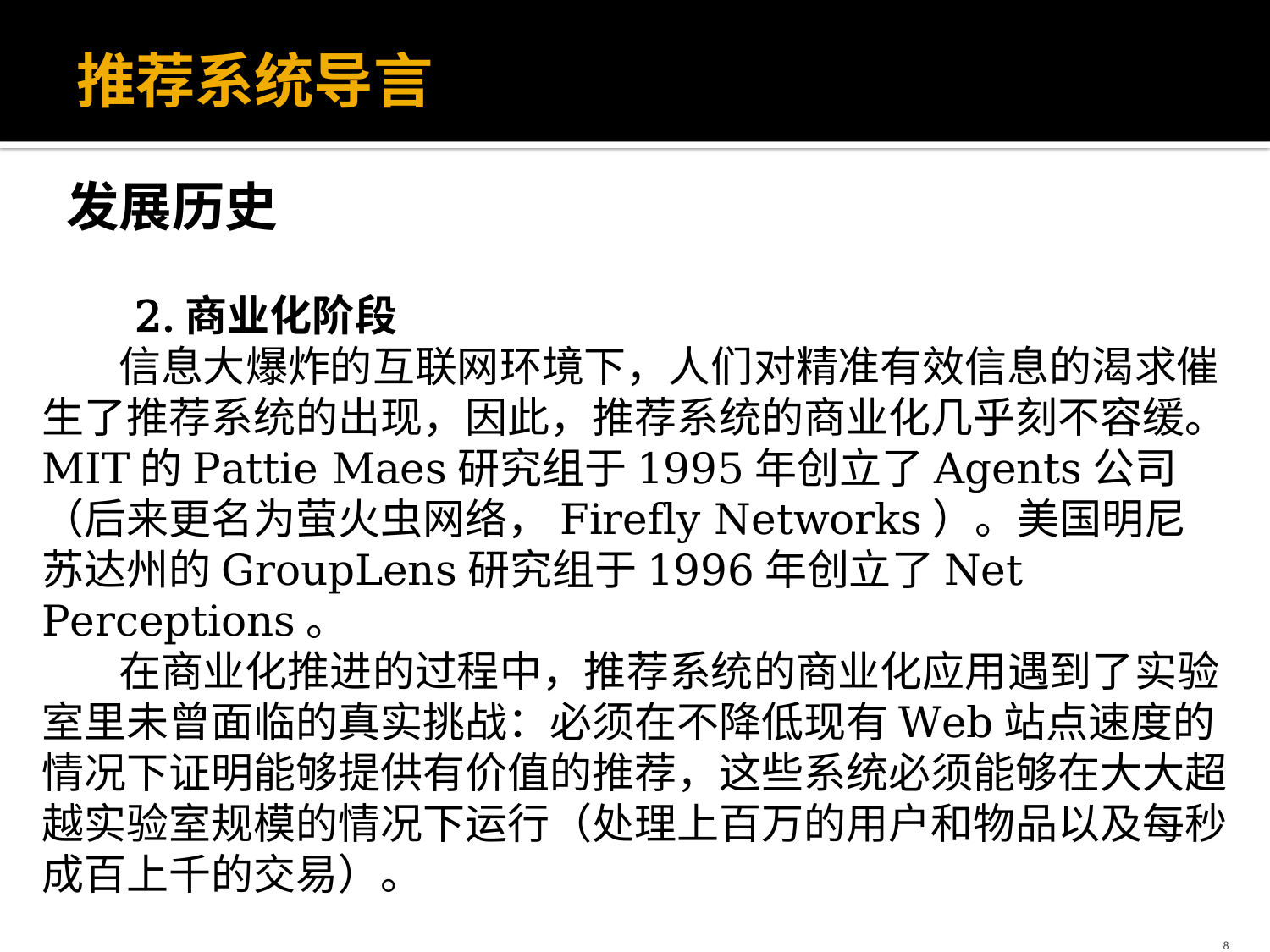

# 推荐系统导言
发展历史

       2.商业化阶段
       信息大爆炸的互联网环境下，人们对精准有效信息的渴求催生了推荐系统的出现，因此，推荐系统的商业化几乎刻不容缓。MIT的Pattie Maes研究组于1995年创立了Agents公司（后来更名为萤火虫网络，Firefly Networks）。美国明尼苏达州的GroupLens研究组于1996年创立了Net Perceptions。
       在商业化推进的过程中，推荐系统的商业化应用遇到了实验室里未曾面临的真实挑战：必须在不降低现有Web站点速度的情况下证明能够提供有价值的推荐，这些系统必须能够在大大超越实验室规模的情况下运行（处理上百万的用户和物品以及每秒成百上千的交易）。
8